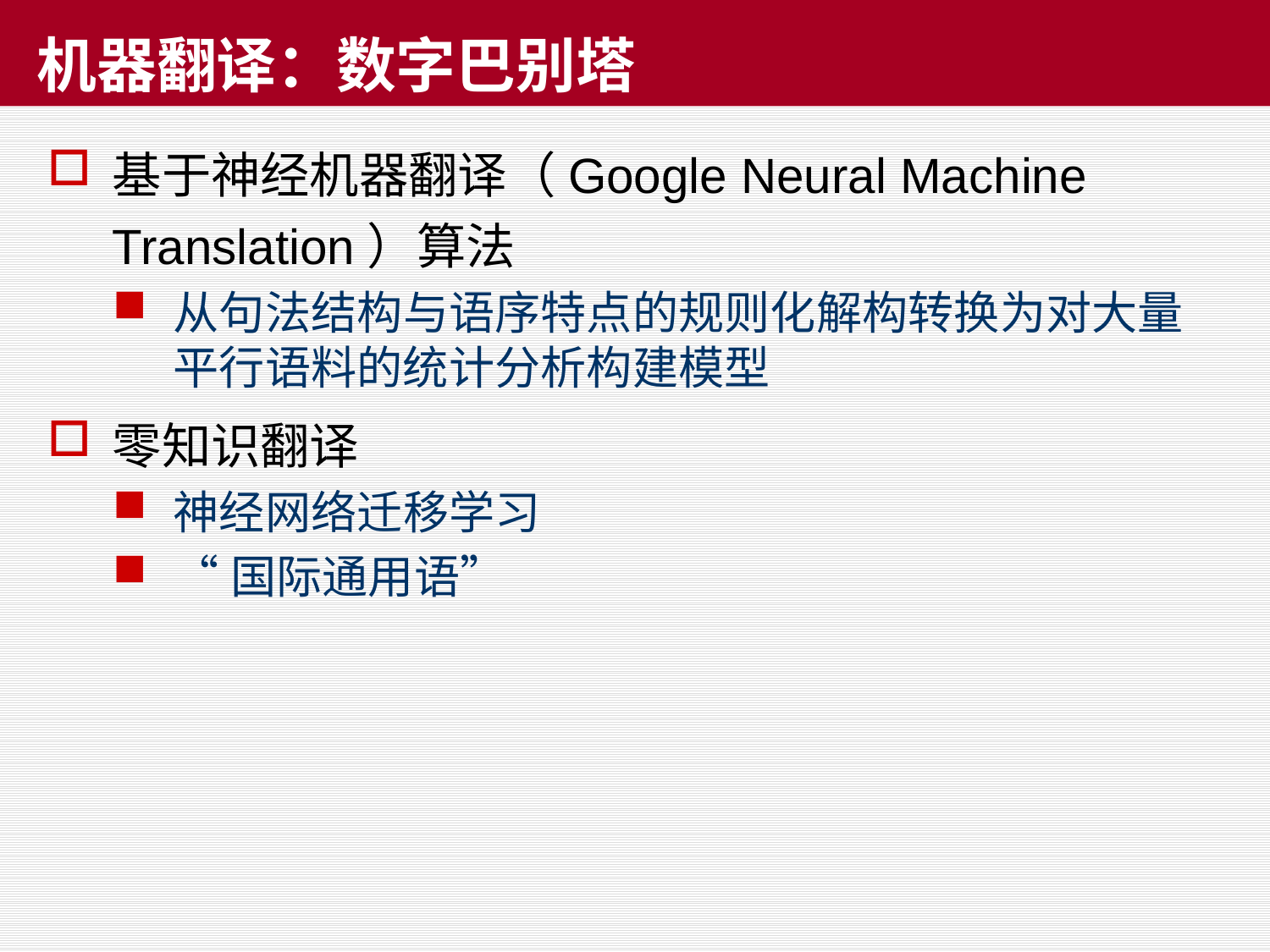

# 机器翻译：数字巴别塔
基于神经机器翻译（Google Neural Machine Translation）算法
从句法结构与语序特点的规则化解构转换为对大量平行语料的统计分析构建模型
零知识翻译
神经网络迁移学习
“国际通用语”